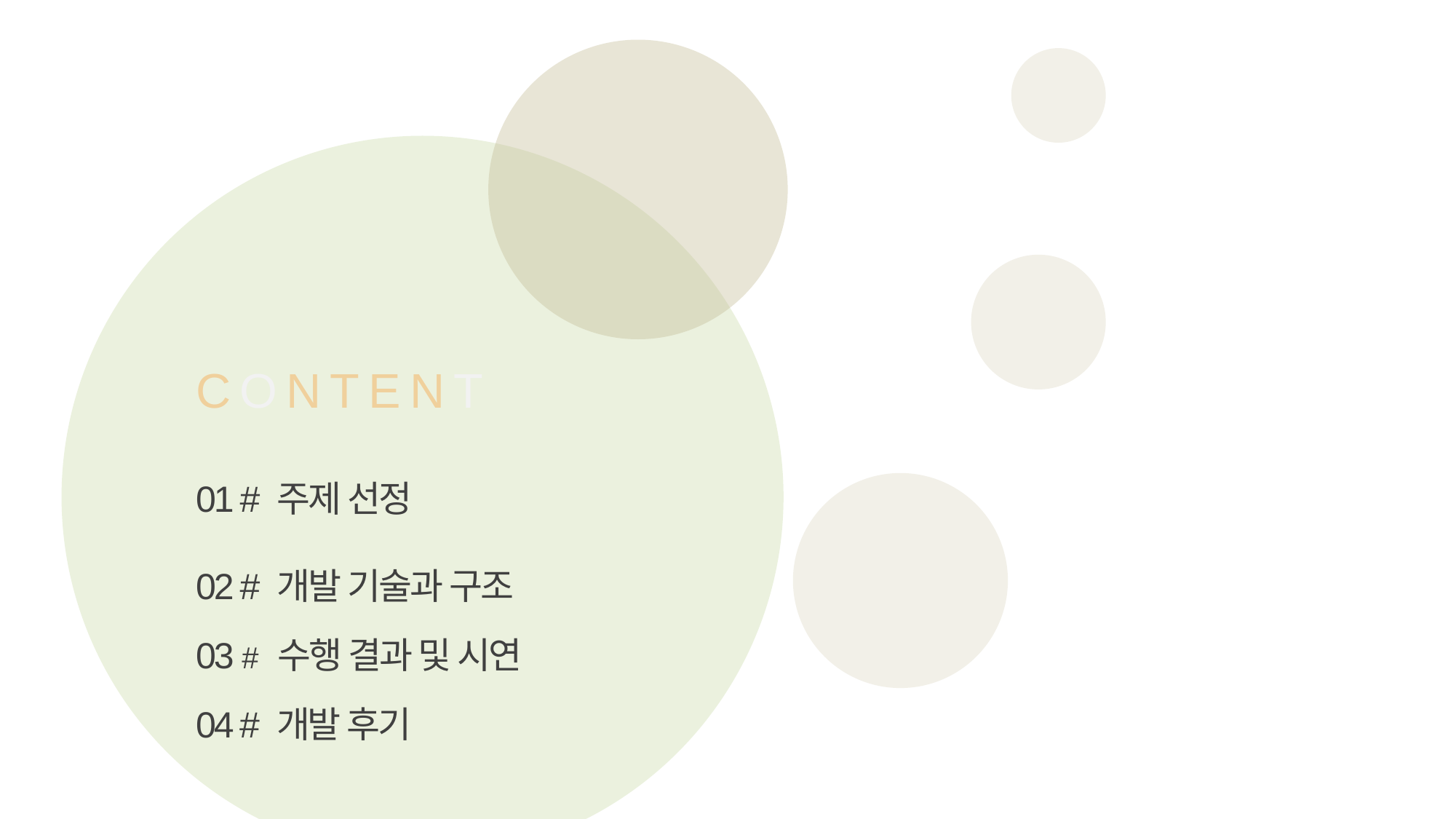

CONTENT

01 # 주제 선정

02 # 개발 기술과 구조

03 # 수행 결과 및 시연

04 # 개발 후기